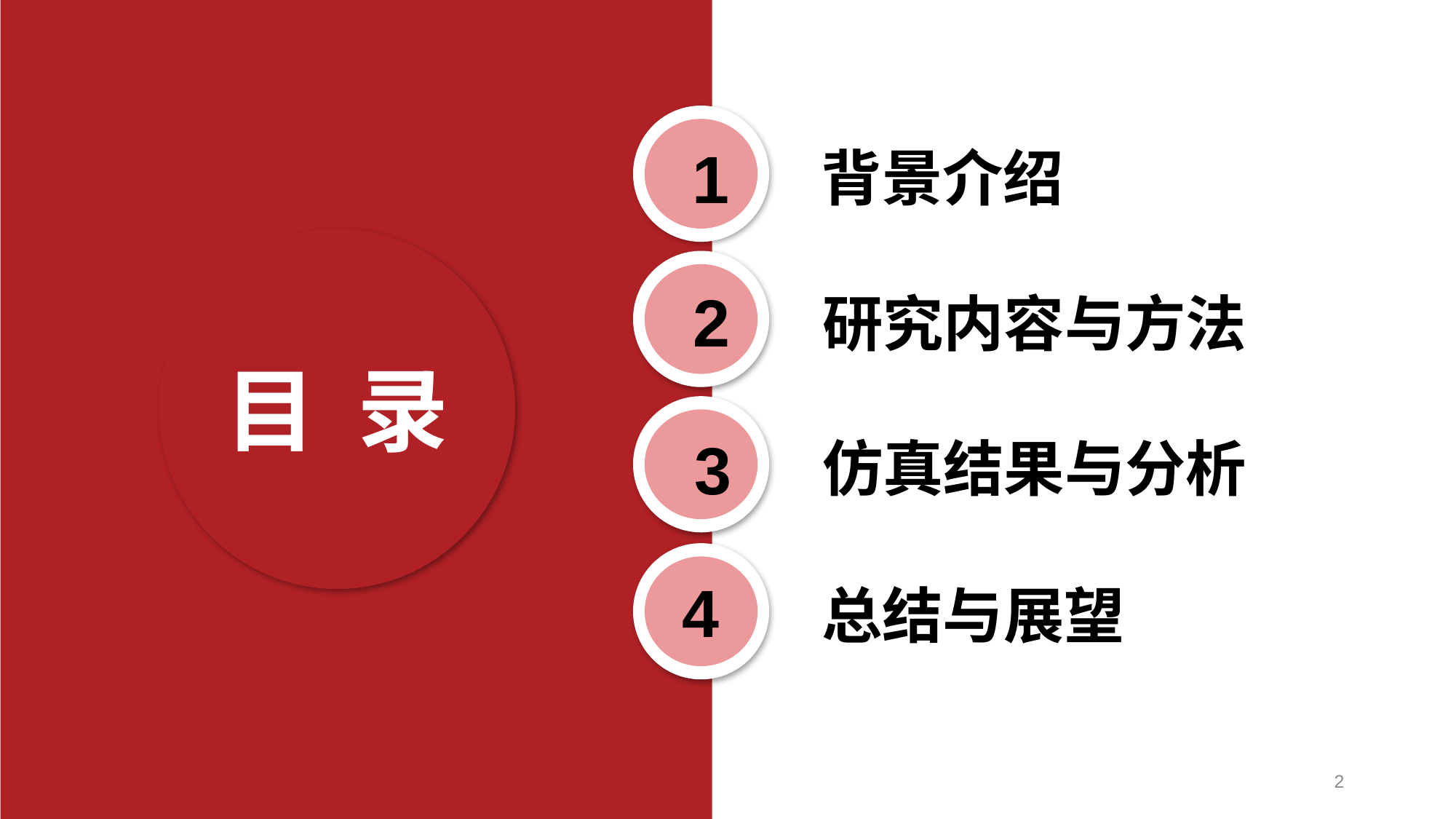

1
背景介绍

2
研究内容与方法
目  录

3
仿真结果与分析

4
总结与展望
2